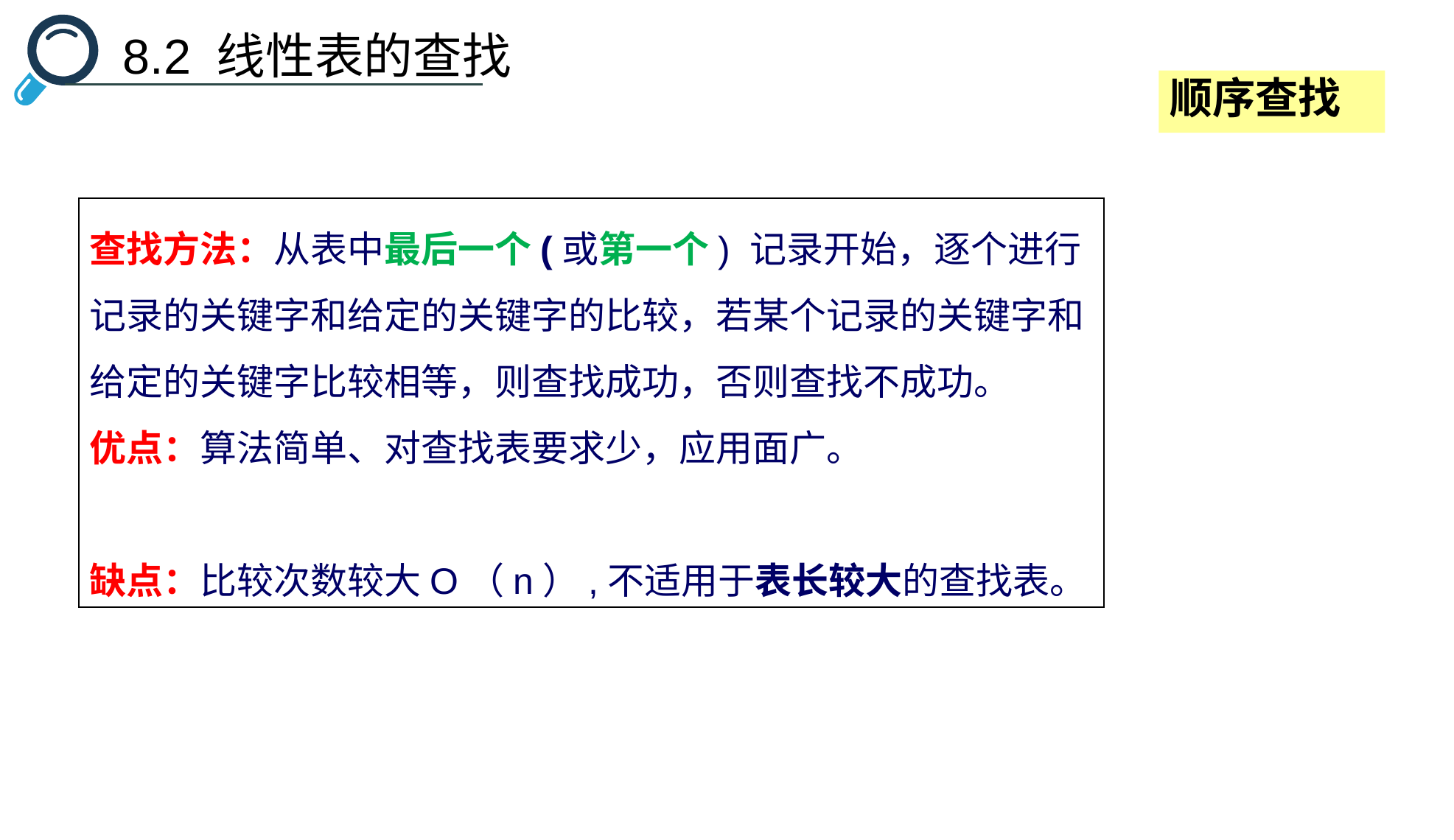

8.2 线性表的查找
顺序查找
查找方法：从表中最后一个(或第一个) 记录开始，逐个进行记录的关键字和给定的关键字的比较，若某个记录的关键字和给定的关键字比较相等，则查找成功，否则查找不成功。
优点：算法简单、对查找表要求少，应用面广。

缺点：比较次数较大O（n）,不适用于表长较大的查找表。